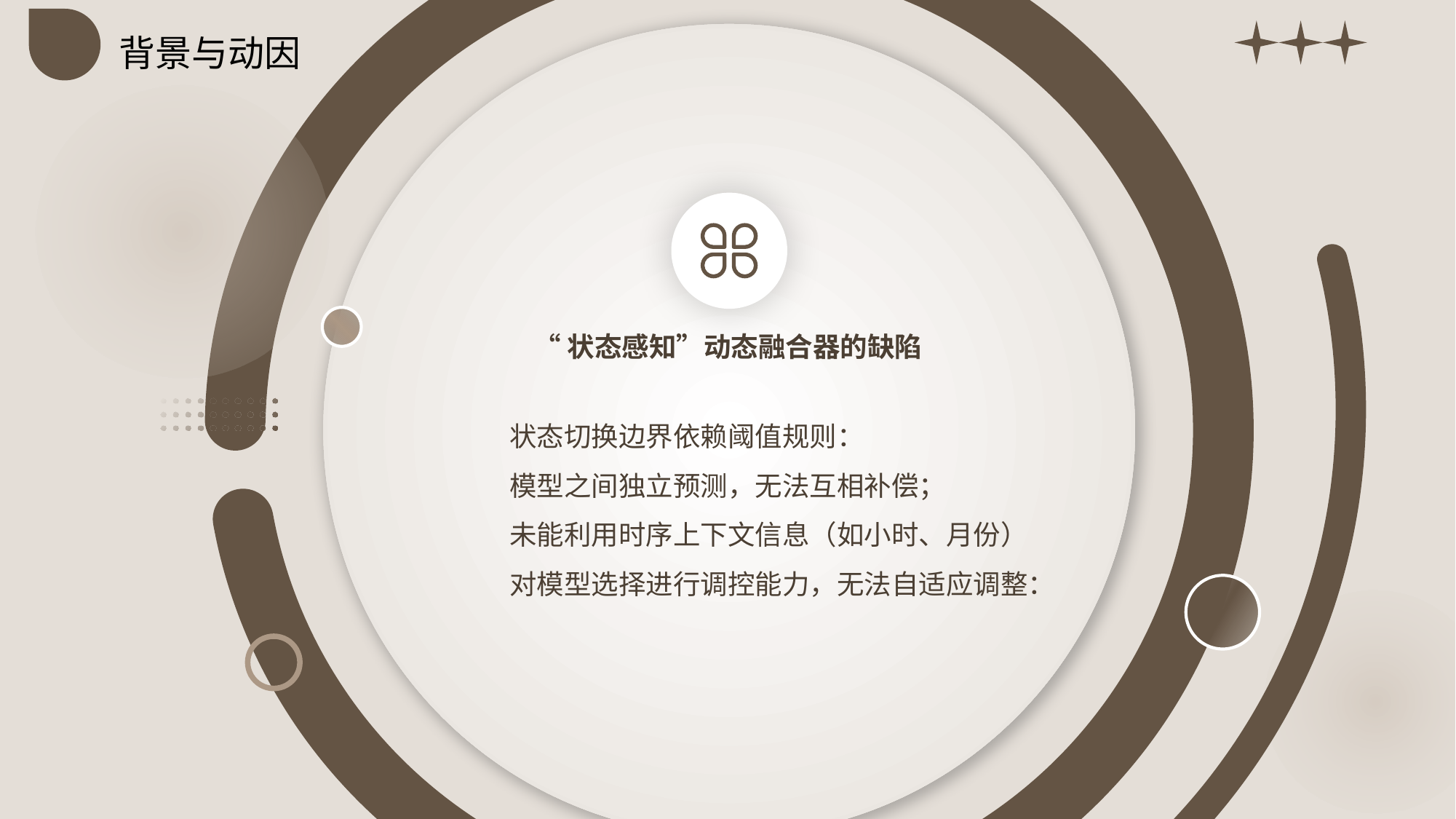

背景与动因

“状态感知”动态融合器的缺陷

状态切换边界依赖阈值规则：
模型之间独立预测，无法互相补偿；
未能利用时序上下文信息（如小时、月份）对模型选择进行调控能力，无法自适应调整：